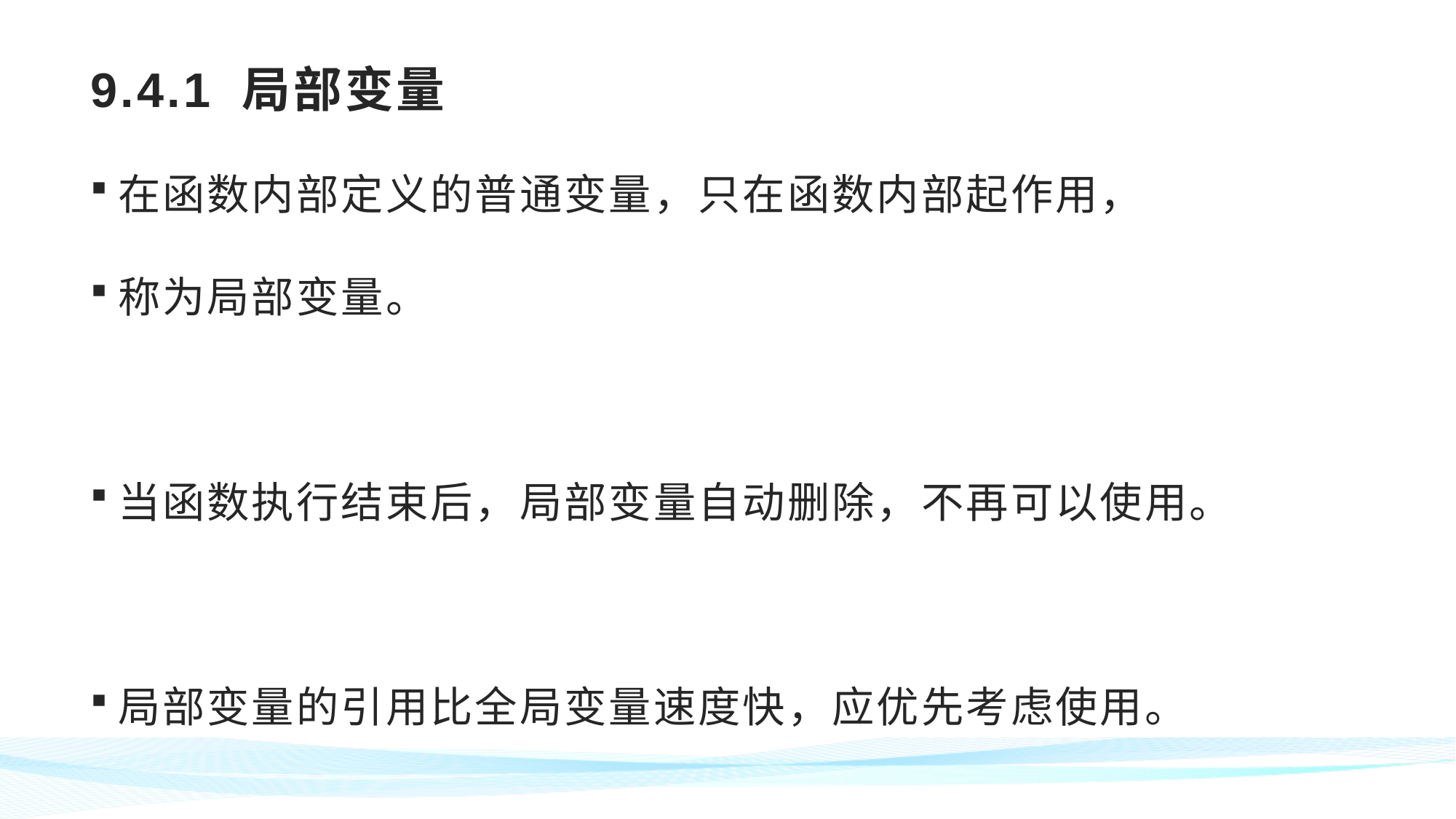

# 9.4.1 局部变量
在函数内部定义的普通变量，只在函数内部起作用，
称为局部变量。

当函数执行结束后，局部变量自动删除，不再可以使用。

局部变量的引用比全局变量速度快，应优先考虑使用。